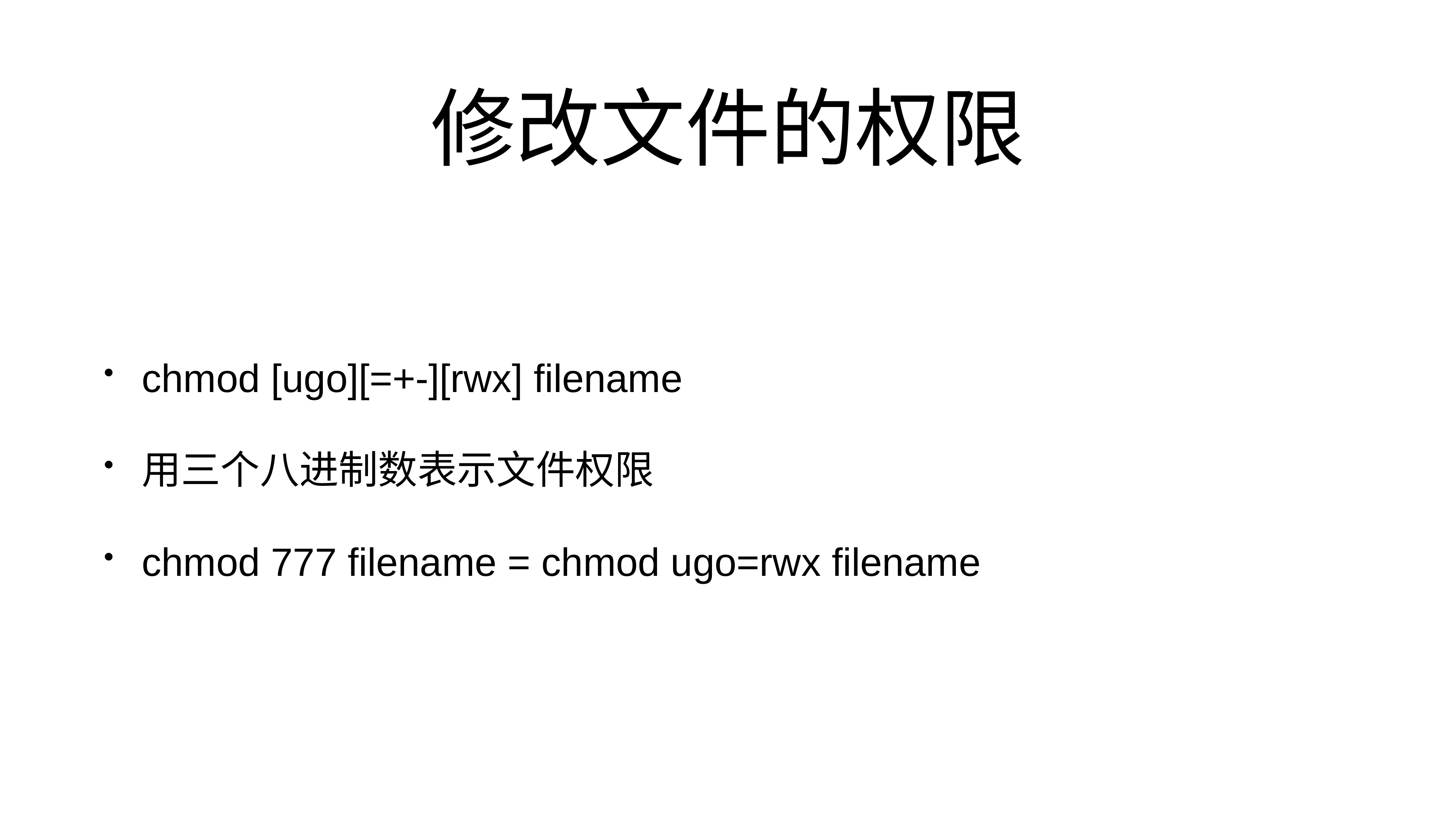

# 修改文件的权限
chmod [ugo][=+-][rwx] filename
用三个八进制数表示文件权限
chmod 777 filename = chmod ugo=rwx filename